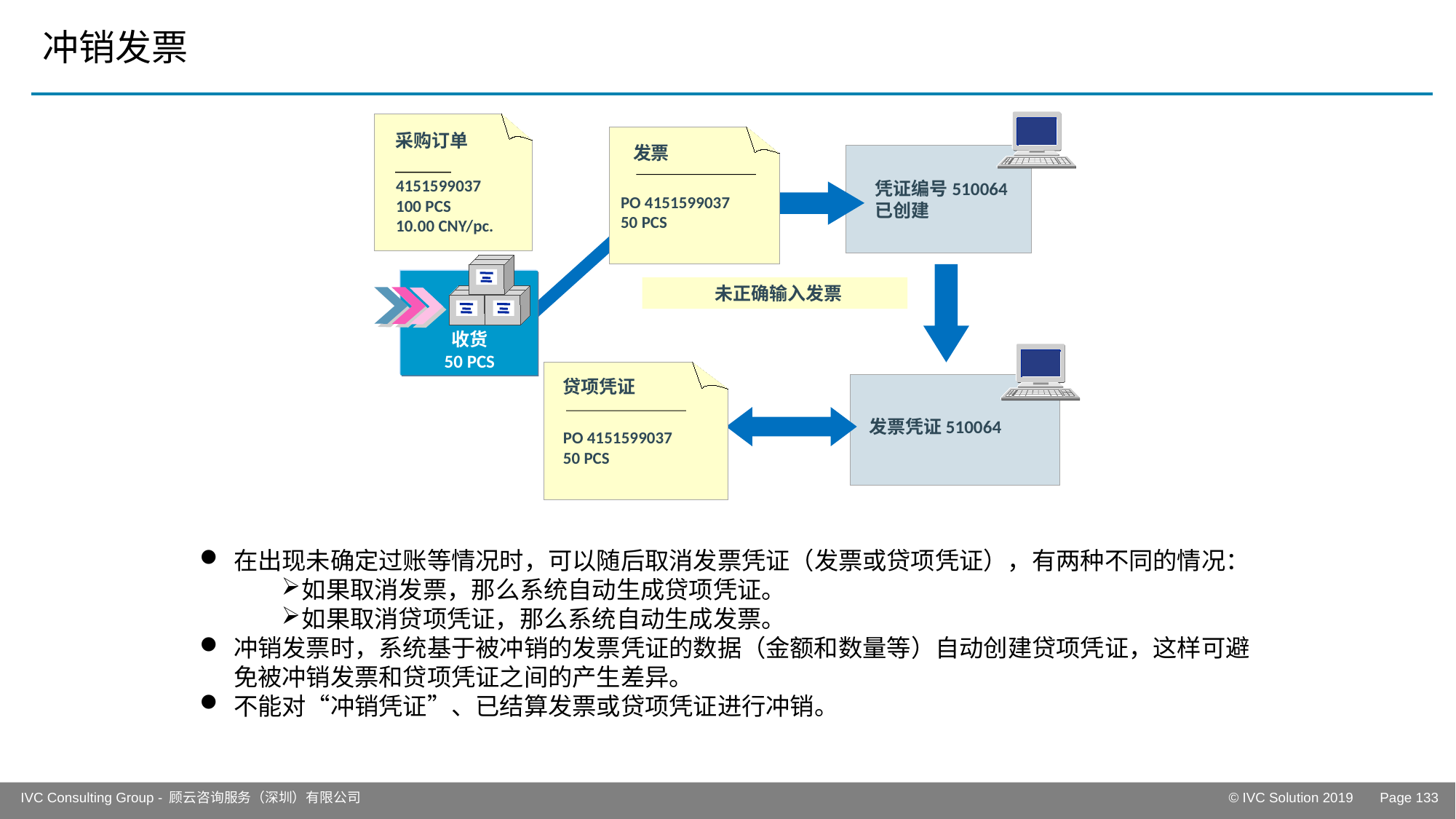

# 冲销发票

采购订单

发票

4151599037
100 PCS
10.00 CNY/pc.
凭证编号510064
已创建

PO 4151599037
50 PCS

未正确输入发票

收货
50 PCS

贷项凭证

发票凭证510064
PO 4151599037
50 PCS
在出现未确定过账等情况时，可以随后取消发票凭证（发票或贷项凭证），有两种不同的情况：
如果取消发票，那么系统自动生成贷项凭证。
如果取消贷项凭证，那么系统自动生成发票。
冲销发票时，系统基于被冲销的发票凭证的数据（金额和数量等）自动创建贷项凭证，这样可避免被冲销发票和贷项凭证之间的产生差异。
不能对“冲销凭证”、已结算发票或贷项凭证进行冲销。